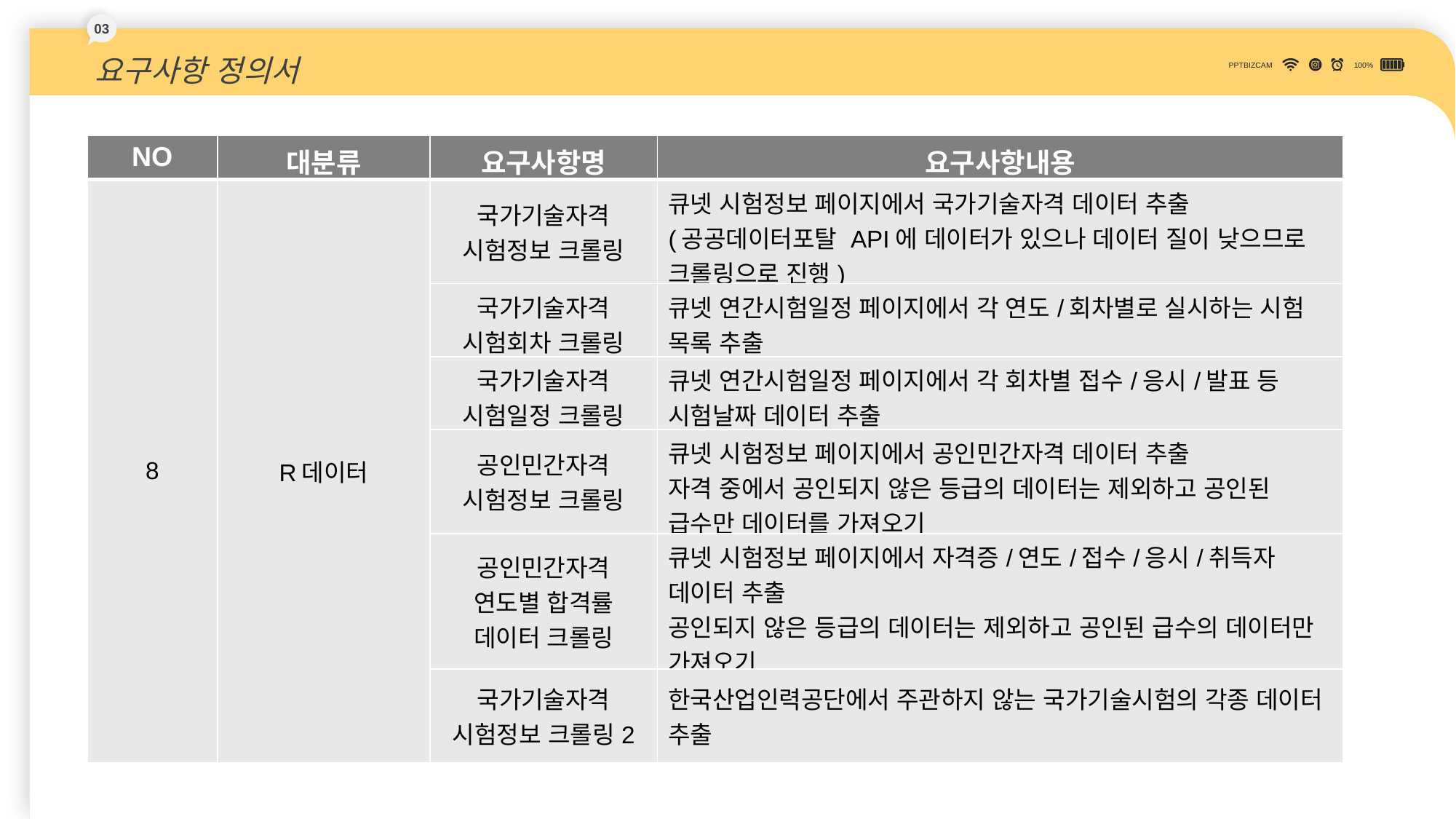

03
요구사항 정의서

PPTBIZCAM
100%

| NO | 대분류 | 요구사항명 | 요구사항내용 |
| --- | --- | --- | --- |
| 8 | R데이터 | 국가기술자격 시험정보 크롤링 | 큐넷 시험정보 페이지에서 국가기술자격 데이터 추출 (공공데이터포탈 API에 데이터가 있으나 데이터 질이 낮으므로 크롤링으로 진행) |
|  |  | 국가기술자격 시험회차 크롤링 | 큐넷 연간시험일정 페이지에서 각 연도/회차별로 실시하는 시험 목록 추출 |
|  |  | 국가기술자격 시험일정 크롤링 | 큐넷 연간시험일정 페이지에서 각 회차별 접수/응시/발표 등 시험날짜 데이터 추출 |
|  |  | 공인민간자격 시험정보 크롤링 | 큐넷 시험정보 페이지에서 공인민간자격 데이터 추출 자격 중에서 공인되지 않은 등급의 데이터는 제외하고 공인된 급수만 데이터를 가져오기 |
|  |  | 공인민간자격 연도별 합격률 데이터 크롤링 | 큐넷 시험정보 페이지에서 자격증/연도/접수/응시/취득자 데이터 추출 공인되지 않은 등급의 데이터는 제외하고 공인된 급수의 데이터만 가져오기 |
|  |  | 국가기술자격 시험정보 크롤링2 | 한국산업인력공단에서 주관하지 않는 국가기술시험의 각종 데이터 추출 |
DOWN